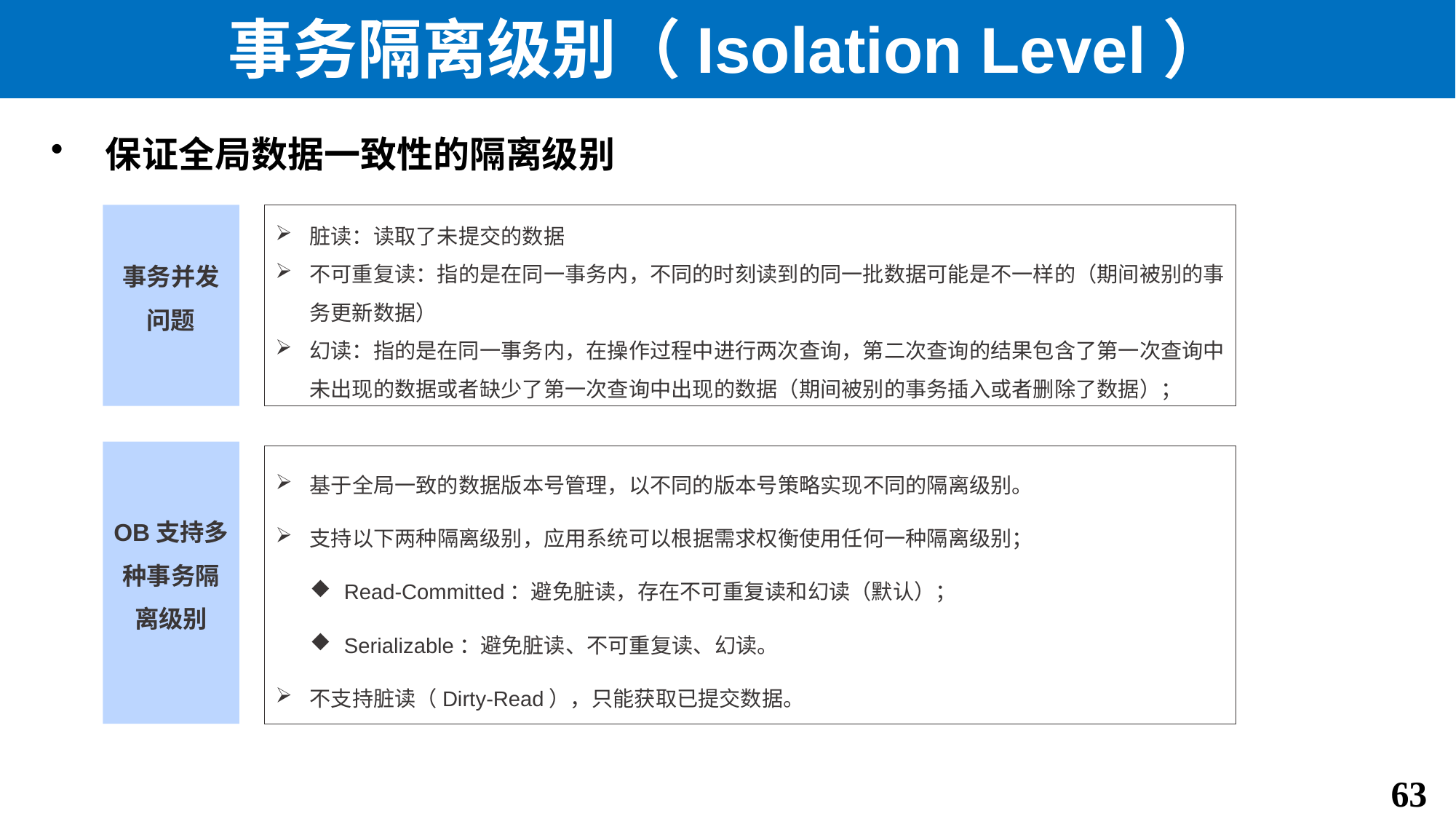

# 事务隔离级别（Isolation Level）
保证全局数据一致性的隔离级别

事务并发问题
脏读：读取了未提交的数据
不可重复读：指的是在同一事务内，不同的时刻读到的同一批数据可能是不一样的（期间被别的事务更新数据）
幻读：指的是在同一事务内，在操作过程中进行两次查询，第二次查询的结果包含了第一次查询中未出现的数据或者缺少了第一次查询中出现的数据（期间被别的事务插入或者删除了数据）；
OB支持多种事务隔离级别
基于全局一致的数据版本号管理，以不同的版本号策略实现不同的隔离级别。
支持以下两种隔离级别，应用系统可以根据需求权衡使用任何一种隔离级别；
Read-Committed：避免脏读，存在不可重复读和幻读（默认）；
Serializable：避免脏读、不可重复读、幻读。
不支持脏读（Dirty-Read），只能获取已提交数据。